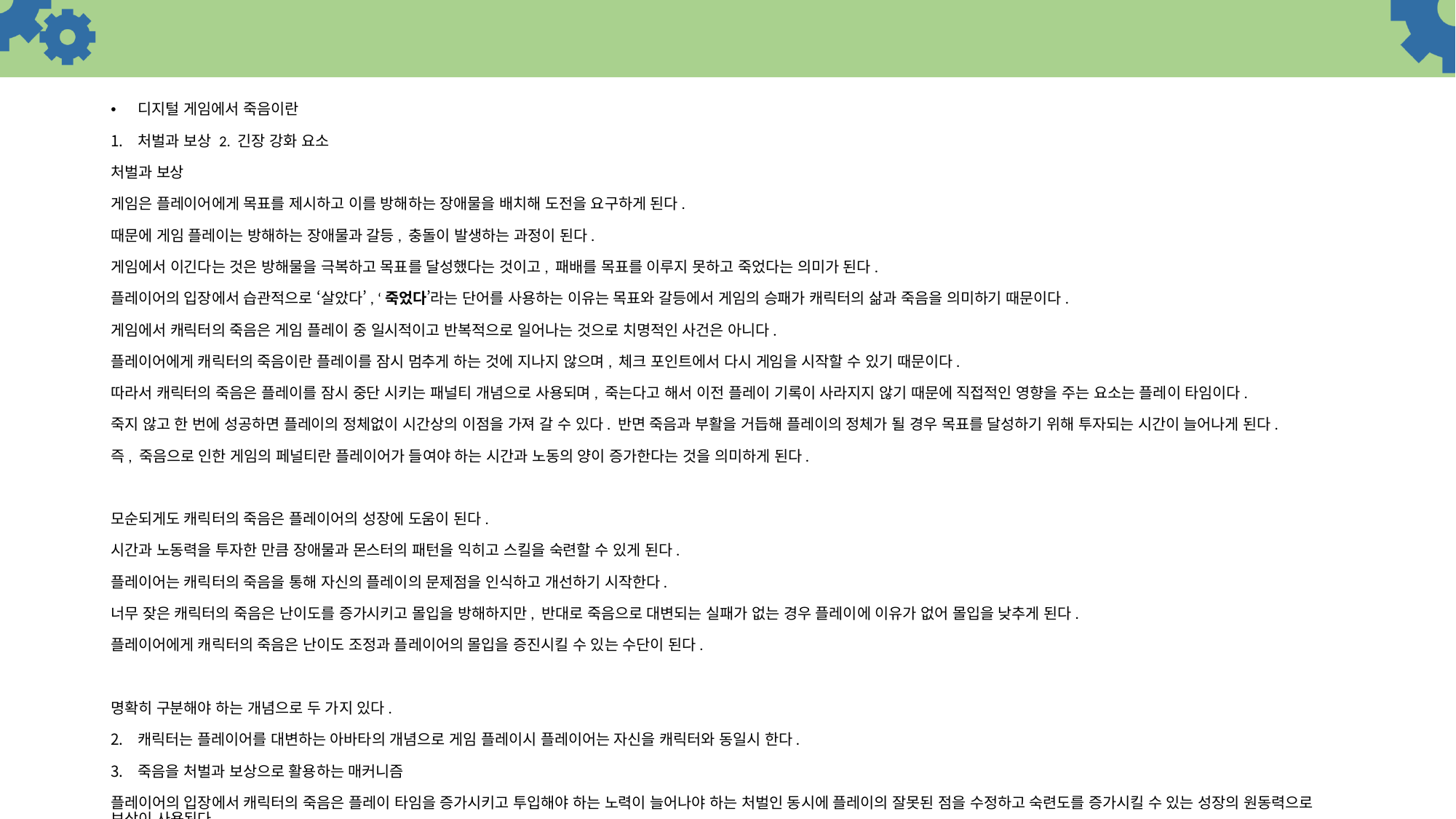

디지털 게임에서 죽음이란
처벌과 보상 2. 긴장 강화 요소
처벌과 보상
게임은 플레이어에게 목표를 제시하고 이를 방해하는 장애물을 배치해 도전을 요구하게 된다.
때문에 게임 플레이는 방해하는 장애물과 갈등, 충돌이 발생하는 과정이 된다.
게임에서 이긴다는 것은 방해물을 극복하고 목표를 달성했다는 것이고, 패배를 목표를 이루지 못하고 죽었다는 의미가 된다.
플레이어의 입장에서 습관적으로 ‘살았다’, ‘죽었다’라는 단어를 사용하는 이유는 목표와 갈등에서 게임의 승패가 캐릭터의 삶과 죽음을 의미하기 때문이다.
게임에서 캐릭터의 죽음은 게임 플레이 중 일시적이고 반복적으로 일어나는 것으로 치명적인 사건은 아니다.
플레이어에게 캐릭터의 죽음이란 플레이를 잠시 멈추게 하는 것에 지나지 않으며, 체크 포인트에서 다시 게임을 시작할 수 있기 때문이다.
따라서 캐릭터의 죽음은 플레이를 잠시 중단 시키는 패널티 개념으로 사용되며, 죽는다고 해서 이전 플레이 기록이 사라지지 않기 때문에 직접적인 영향을 주는 요소는 플레이 타임이다.
죽지 않고 한 번에 성공하면 플레이의 정체없이 시간상의 이점을 가져 갈 수 있다. 반면 죽음과 부활을 거듭해 플레이의 정체가 될 경우 목표를 달성하기 위해 투자되는 시간이 늘어나게 된다.
즉, 죽음으로 인한 게임의 페널티란 플레이어가 들여야 하는 시간과 노동의 양이 증가한다는 것을 의미하게 된다.

모순되게도 캐릭터의 죽음은 플레이어의 성장에 도움이 된다.
시간과 노동력을 투자한 만큼 장애물과 몬스터의 패턴을 익히고 스킬을 숙련할 수 있게 된다.
플레이어는 캐릭터의 죽음을 통해 자신의 플레이의 문제점을 인식하고 개선하기 시작한다.
너무 잦은 캐릭터의 죽음은 난이도를 증가시키고 몰입을 방해하지만, 반대로 죽음으로 대변되는 실패가 없는 경우 플레이에 이유가 없어 몰입을 낮추게 된다.
플레이어에게 캐릭터의 죽음은 난이도 조정과 플레이어의 몰입을 증진시킬 수 있는 수단이 된다.

명확히 구분해야 하는 개념으로 두 가지 있다.
캐릭터는 플레이어를 대변하는 아바타의 개념으로 게임 플레이시 플레이어는 자신을 캐릭터와 동일시 한다.
죽음을 처벌과 보상으로 활용하는 매커니즘
플레이어의 입장에서 캐릭터의 죽음은 플레이 타임을 증가시키고 투입해야 하는 노력이 늘어나야 하는 처벌인 동시에 플레이의 잘못된 점을 수정하고 숙련도를 증가시킬 수 있는 성장의 원동력으로 보상이 사용된다.

그림

때문에 캐릭터의 죽음이 유저에게 부정적으로만 작용하지 않고 오히려 성장을 위한 긍정적인 사건으로 작용할 수 있다.
ㅇㅇㅇ